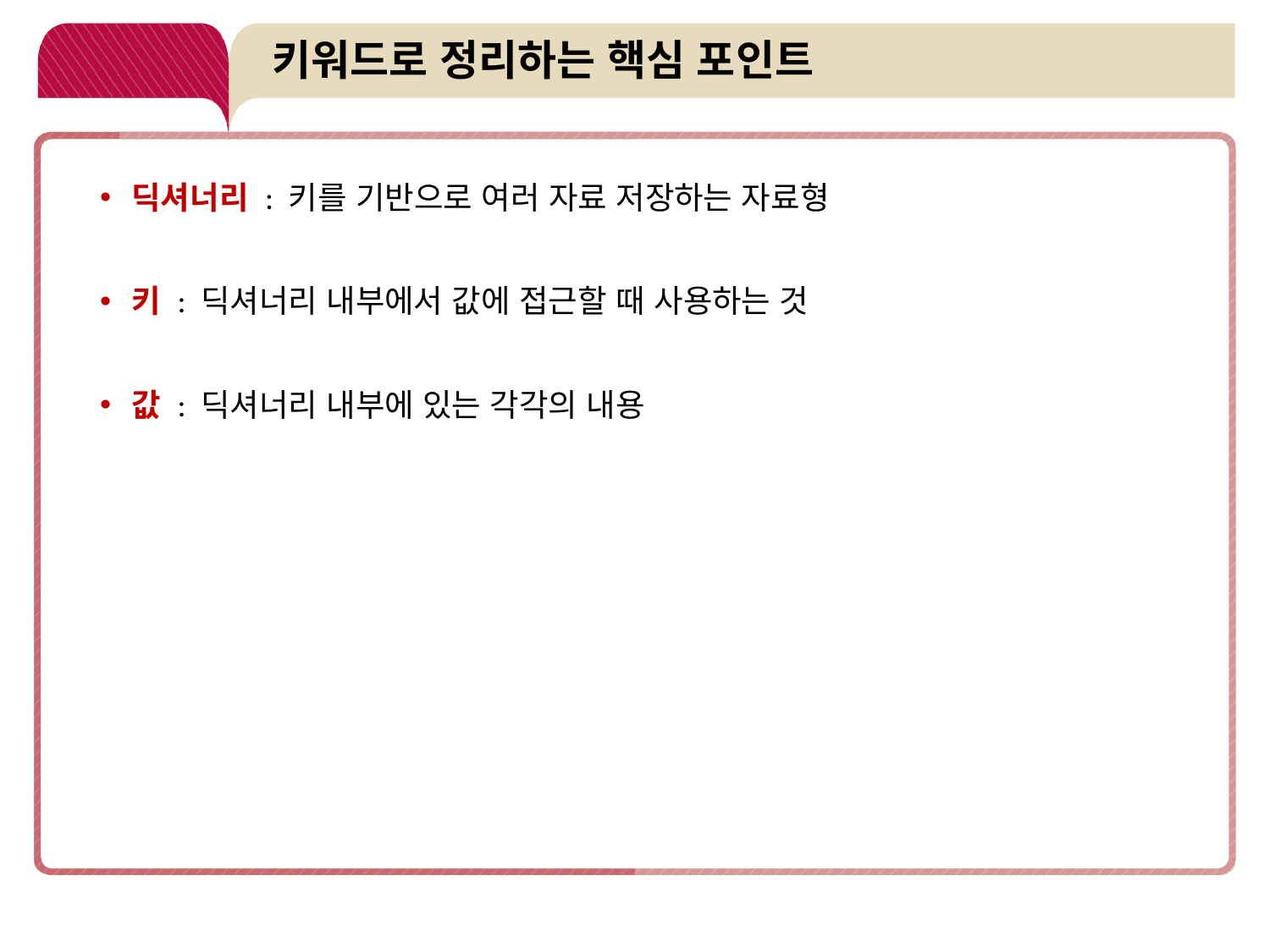

# 키워드로 정리하는 핵심 포인트
딕셔너리 : 키를 기반으로 여러 자료 저장하는 자료형

키 : 딕셔너리 내부에서 값에 접근할 때 사용하는 것

값 : 딕셔너리 내부에 있는 각각의 내용